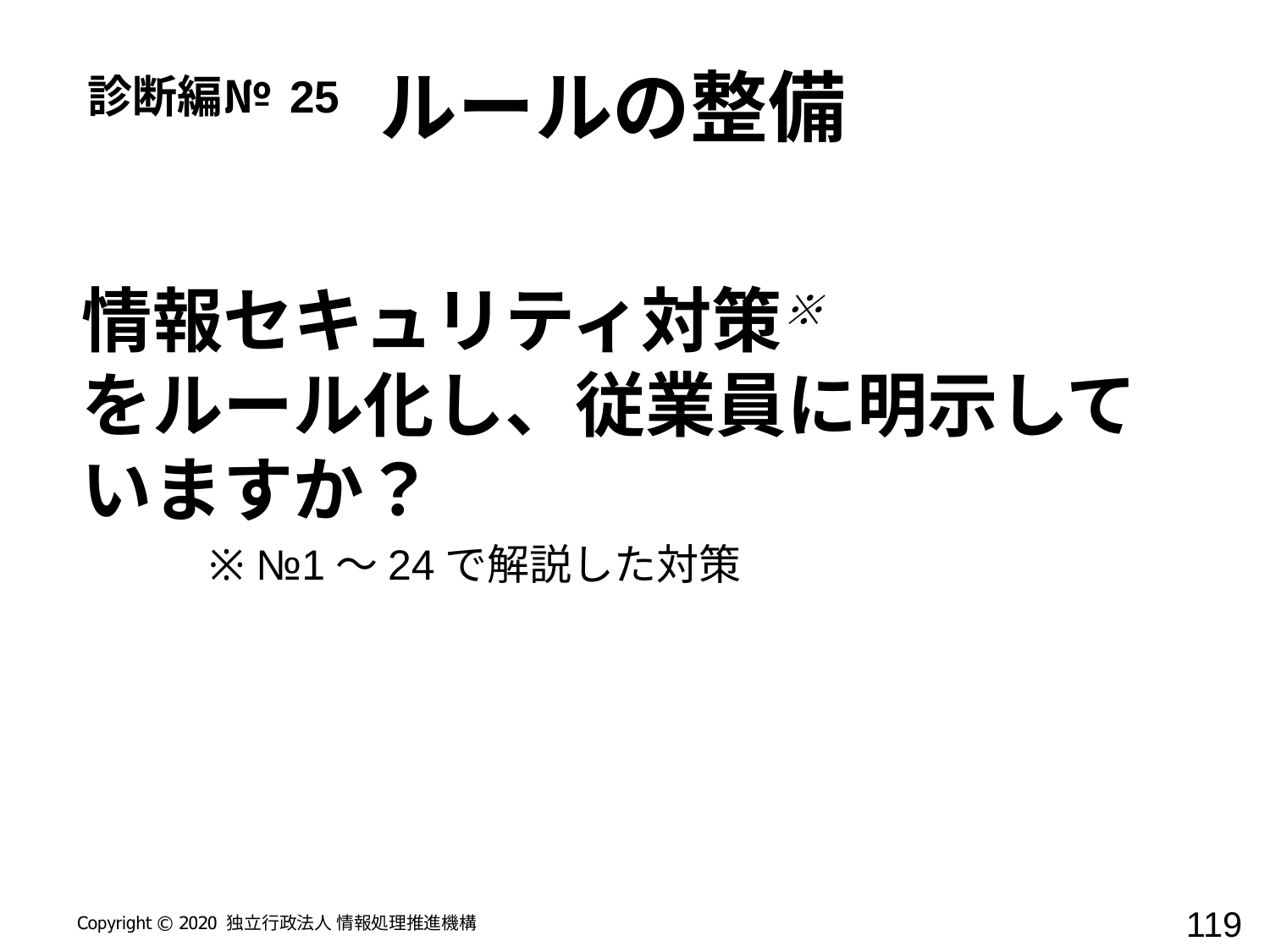

# 診断編№25 ルールの整備

情報セキュリティ対策※
をルール化し、従業員に明示して
いますか？
	※ №1～24で解説した対策